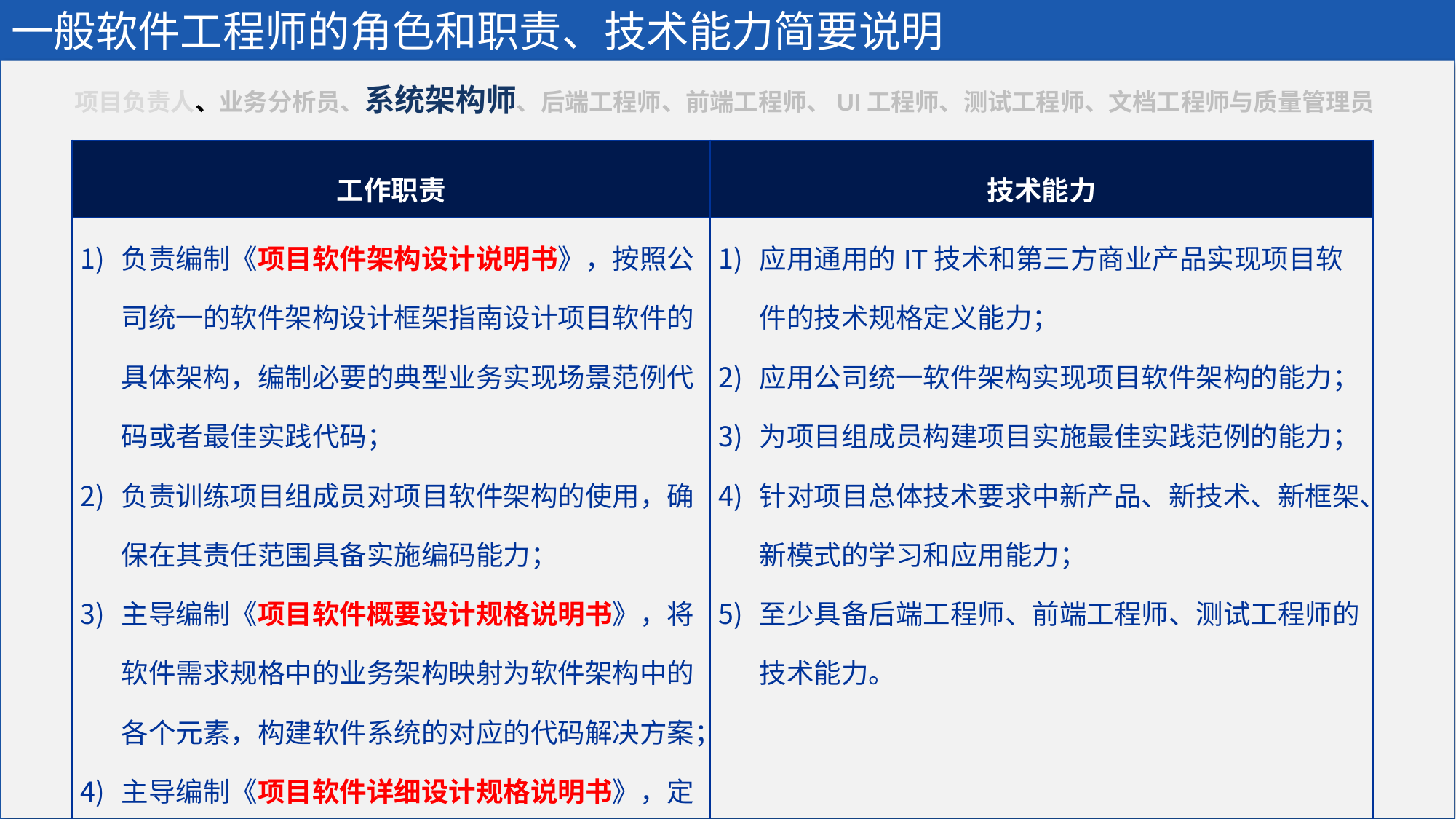

一般软件工程师的角色和职责、技术能力简要说明
项目负责人、业务分析员、系统架构师、后端工程师、前端工程师、UI工程师、测试工程师、文档工程师与质量管理员
| 工作职责 | 技术能力 |
| --- | --- |
| 负责编制《项目软件架构设计说明书》，按照公司统一的软件架构设计框架指南设计项目软件的具体架构，编制必要的典型业务实现场景范例代码或者最佳实践代码； 负责训练项目组成员对项目软件架构的使用，确保在其责任范围具备实施编码能力； 主导编制《项目软件概要设计规格说明书》，将软件需求规格中的业务架构映射为软件架构中的各个元素，构建软件系统的对应的代码解决方案； 主导编制《项目软件详细设计规格说明书》，定义约束概要设计中软件架构元素的细化规格，配合项目负责人分配细化工作任务。 | 应用通用的IT技术和第三方商业产品实现项目软件的技术规格定义能力； 应用公司统一软件架构实现项目软件架构的能力； 为项目组成员构建项目实施最佳实践范例的能力； 针对项目总体技术要求中新产品、新技术、新框架、新模式的学习和应用能力； 至少具备后端工程师、前端工程师、测试工程师的技术能力。 |